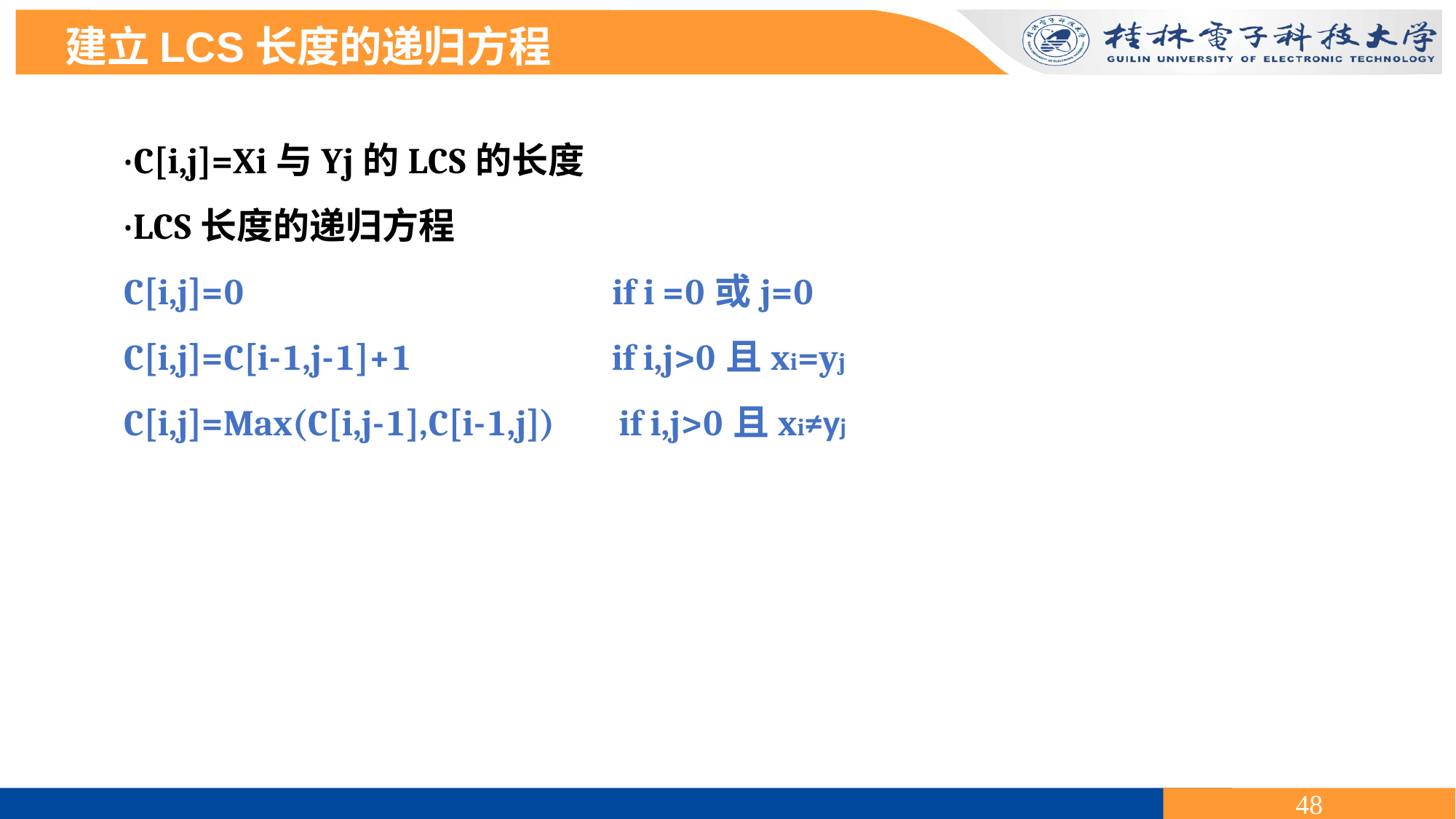

建立LCS长度的递归方程
·C[i,j]=Xi与Yj的LCS的长度
·LCS长度的递归方程
C[i,j]=0                                              if i =0或j=0
C[i,j]=C[i-1,j-1]+1                         if i,j>0且xi=yj
C[i,j]=Max(C[i,j-1],C[i-1,j])        if i,j>0且xi≠yj